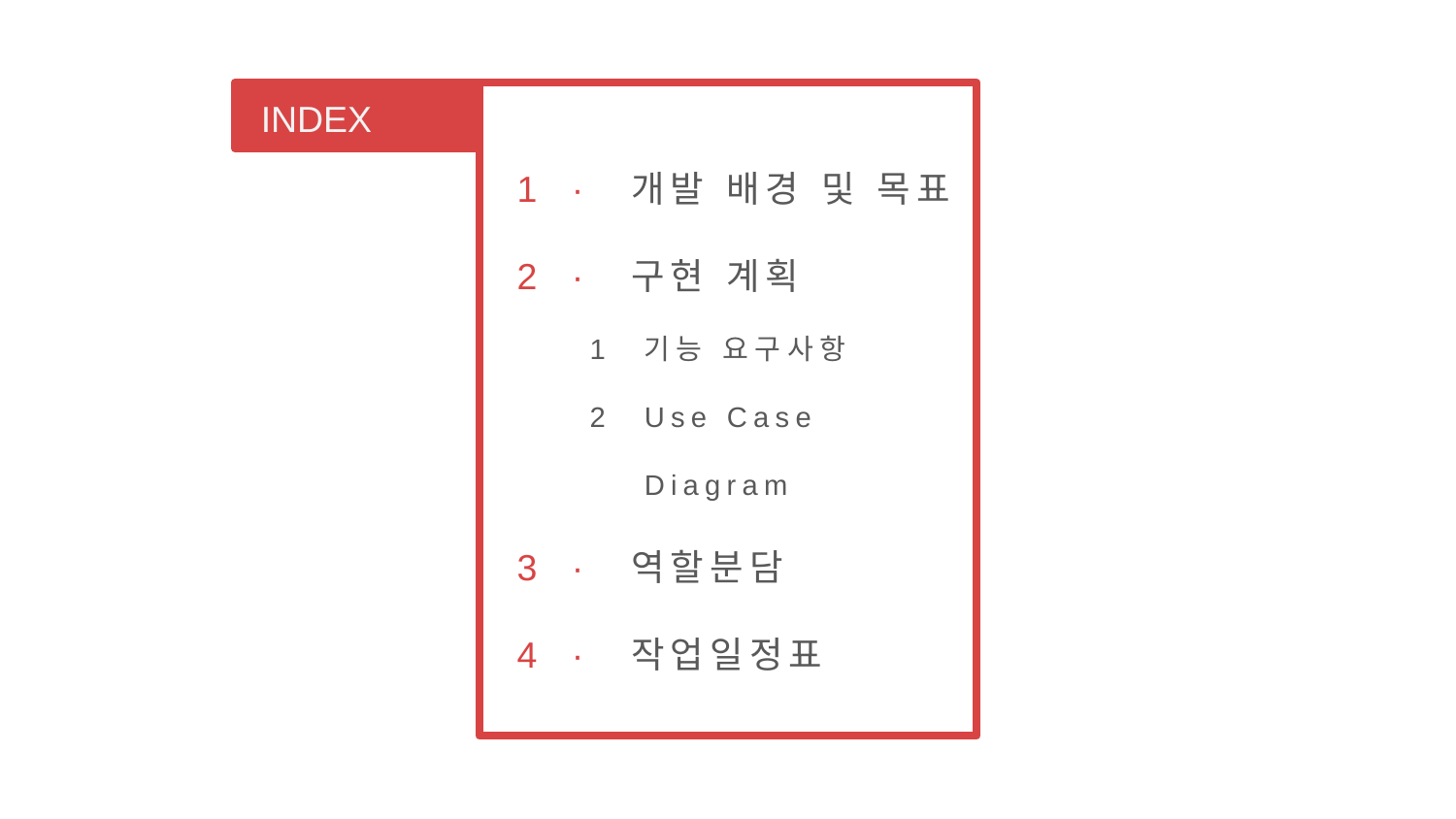

INDEX
·  개발 배경 및 목표
·  구현 계획
기능 요구사항
Use Case Diagram
·  역할분담
·  작업일정표